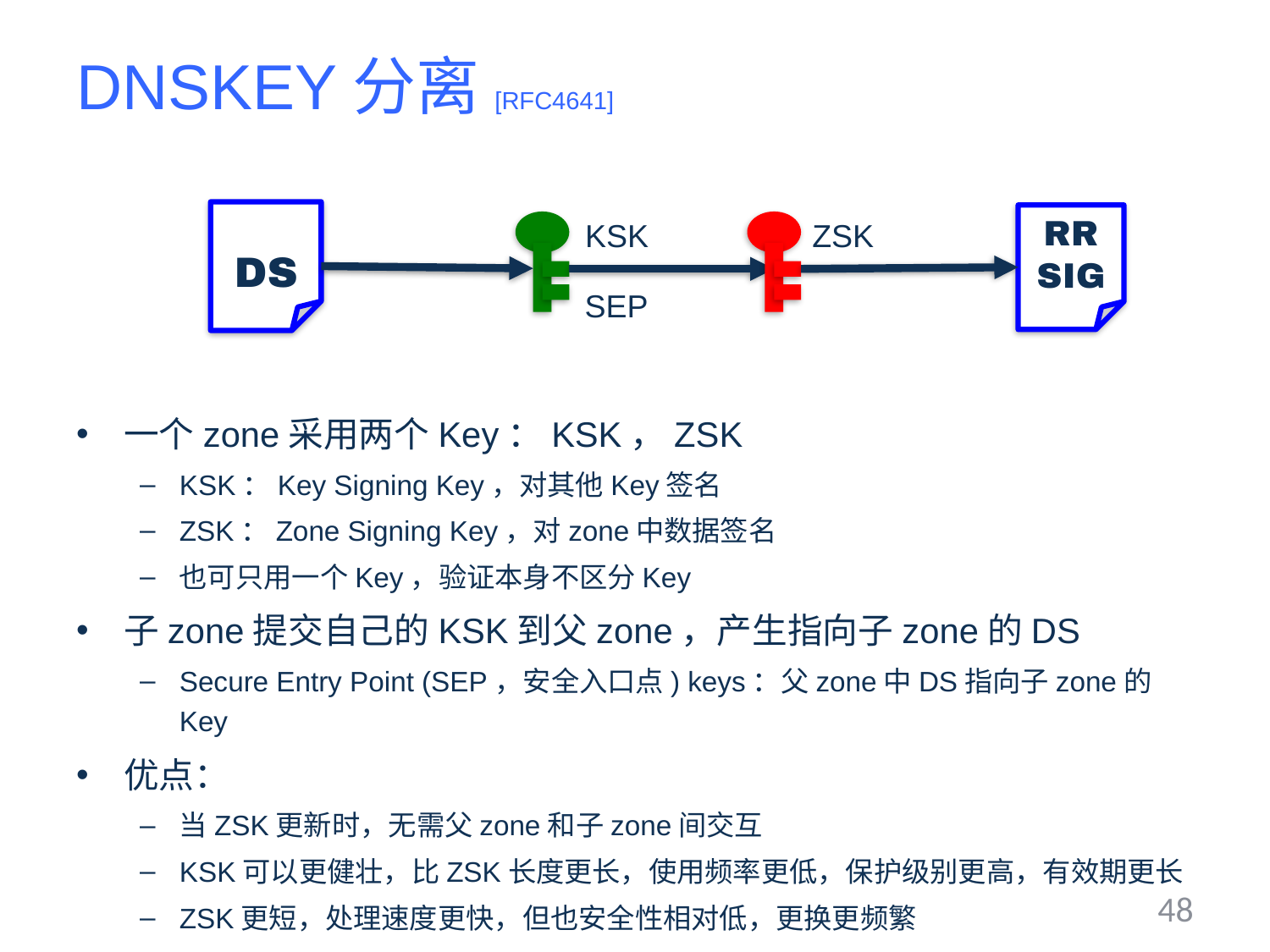

# DNSKEY分离[RFC4641]

DS
RR
SIG
KSK
ZSK

SEP
一个zone采用两个Key：KSK，ZSK
KSK：Key Signing Key，对其他Key签名
ZSK：Zone Signing Key，对zone中数据签名
也可只用一个Key，验证本身不区分Key
子zone提交自己的KSK到父zone，产生指向子zone的DS
Secure Entry Point (SEP，安全入口点) keys：父zone中DS指向子zone的Key
优点：
当ZSK更新时，无需父zone和子zone间交互
KSK可以更健壮，比ZSK长度更长，使用频率更低，保护级别更高，有效期更长
ZSK更短，处理速度更快，但也安全性相对低，更换更频繁
48